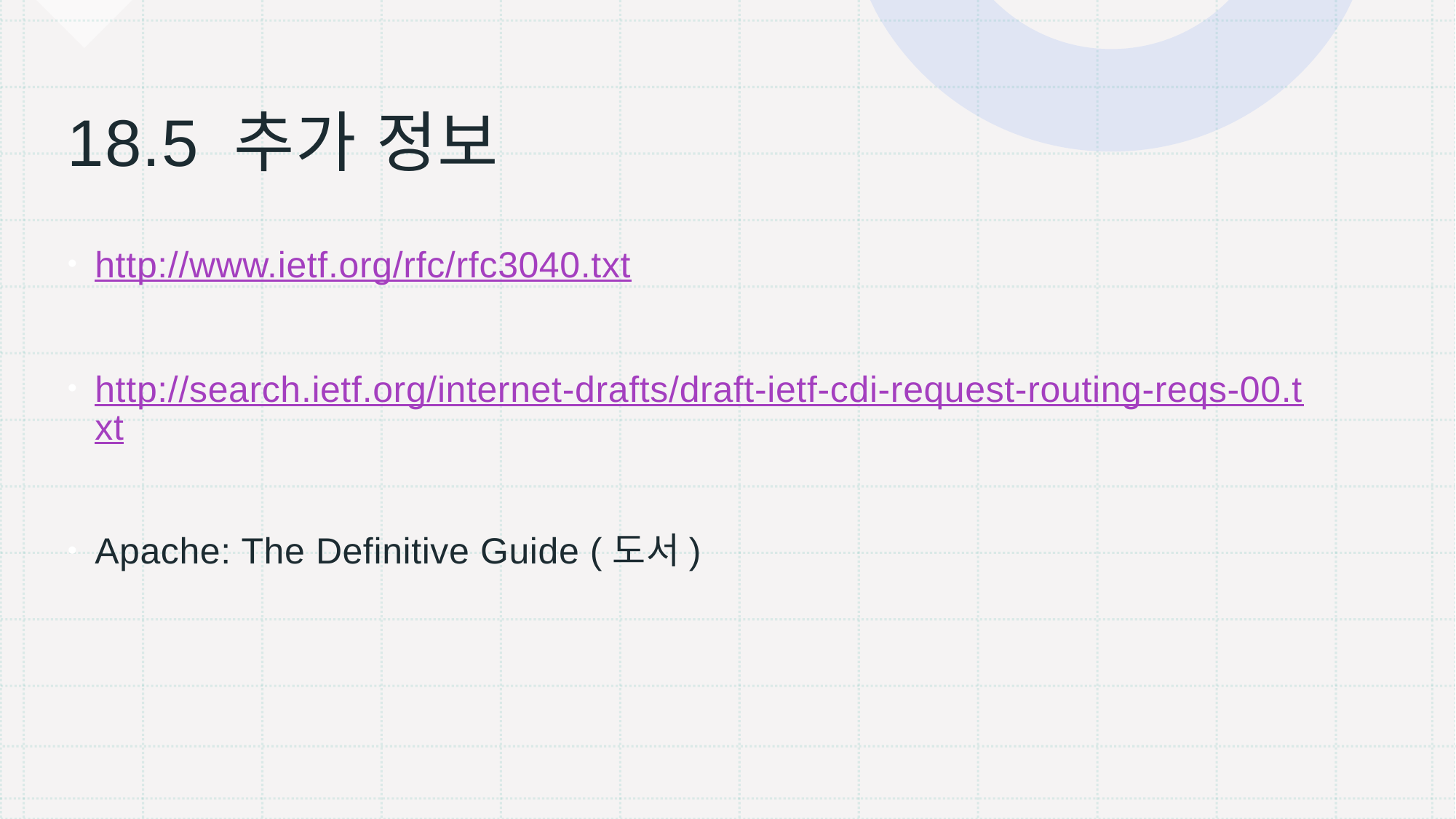

# 18.5 추가 정보
http://www.ietf.org/rfc/rfc3040.txt

http://search.ietf.org/internet-drafts/draft-ietf-cdi-request-routing-reqs-00.txt

Apache: The Definitive Guide (도서)